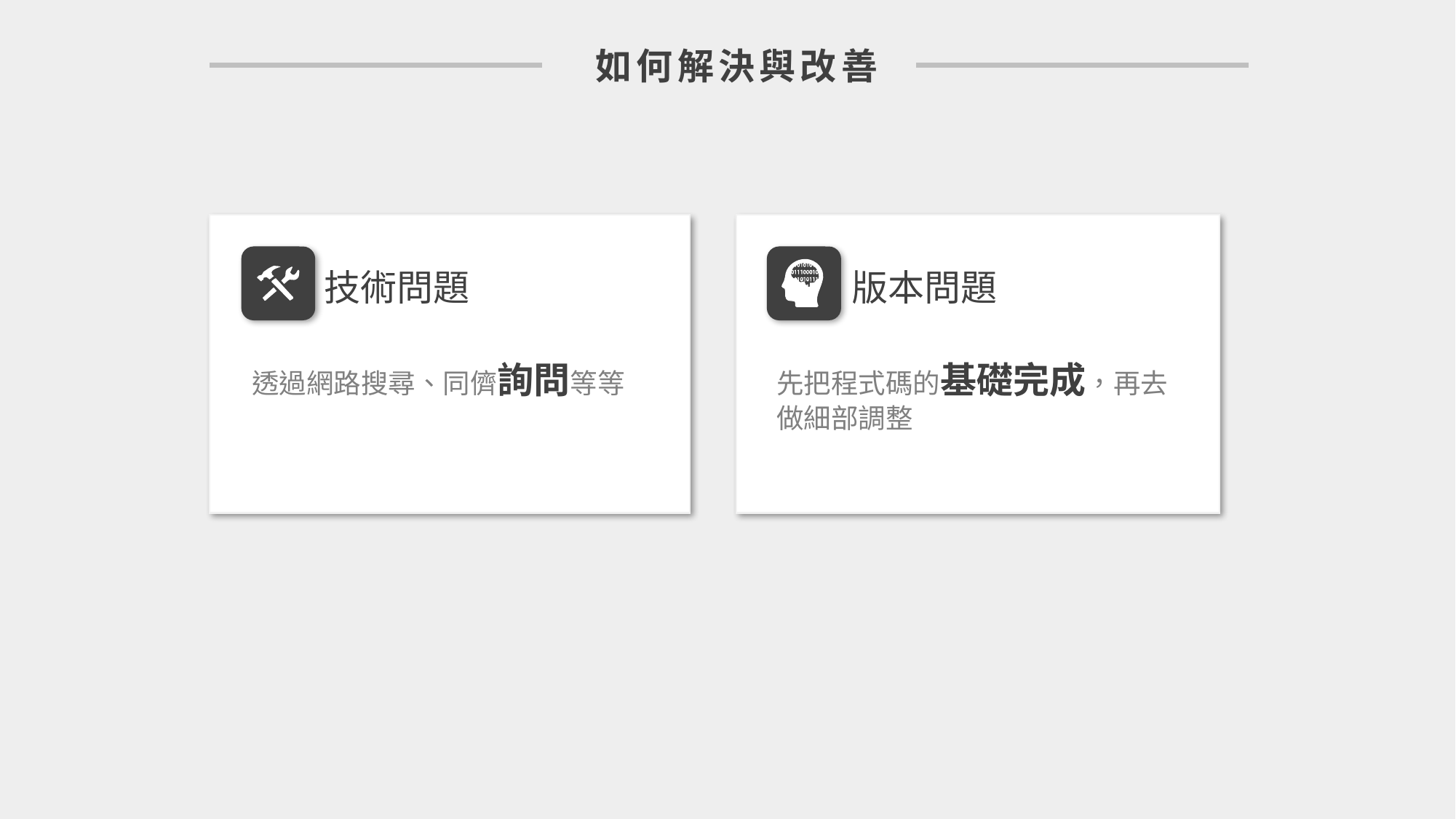

如何解決與改善

透過網路搜尋、同儕詢問等等

先把程式碼的基礎完成，再去做細部調整

技術問題
版本問題